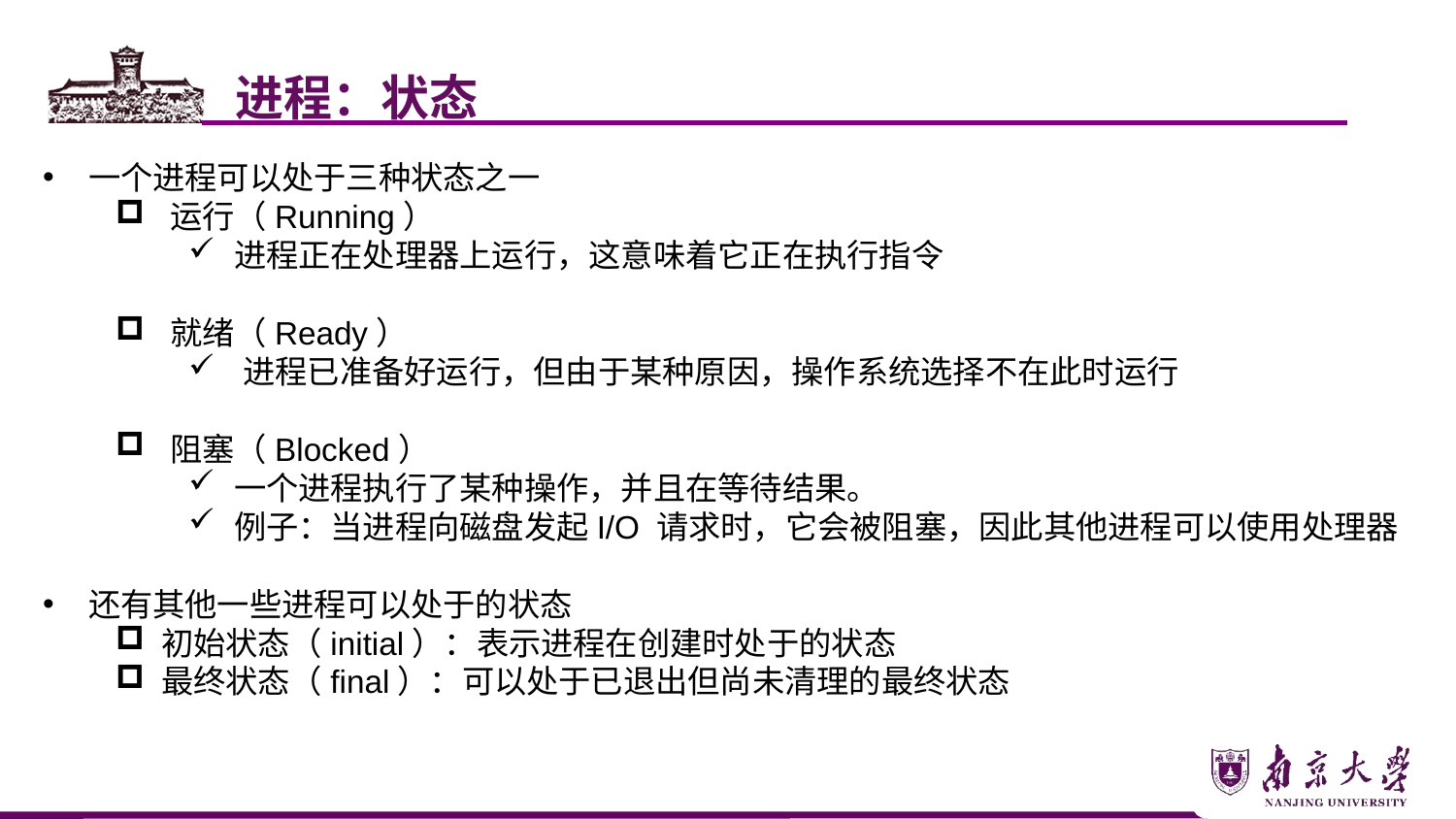

进程：状态
一个进程可以处于三种状态之一
运行（Running）
进程正在处理器上运行，这意味着它正在执行指令

就绪（Ready）
进程已准备好运行，但由于某种原因，操作系统选择不在此时运行

阻塞（Blocked）
一个进程执行了某种操作，并且在等待结果。
例子：当进程向磁盘发起I/O 请求时，它会被阻塞，因此其他进程可以使用处理器

还有其他一些进程可以处于的状态
初始状态（initial）：表示进程在创建时处于的状态
最终状态（final）：可以处于已退出但尚未清理的最终状态